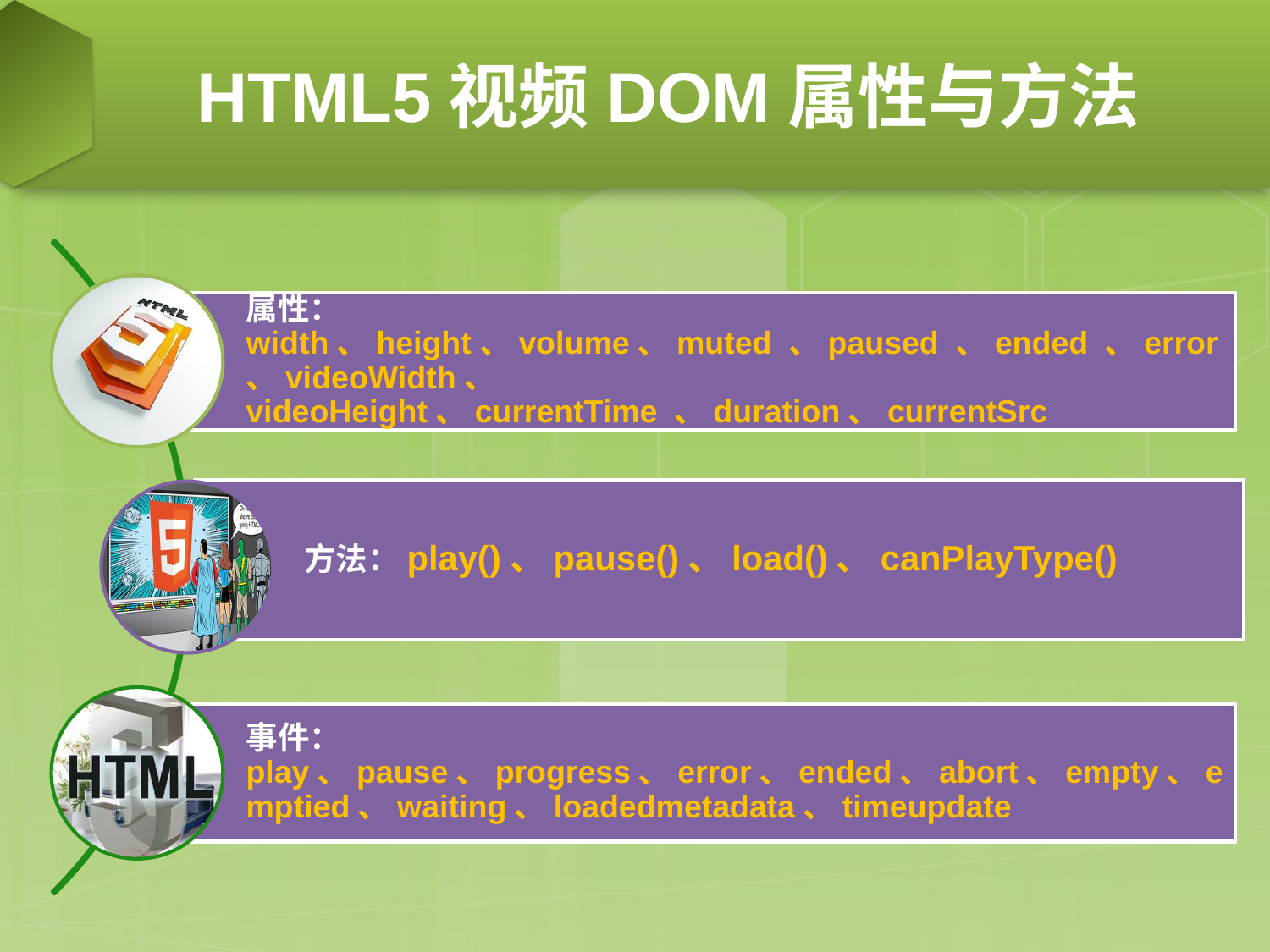

# HTML5视频DOM属性与方法
属性：width、height、volume、muted 、paused 、ended 、error 、videoWidth、 videoHeight、currentTime 、duration、currentSrc
方法：play()、pause()、load()、canPlayType()
事件：play、pause、progress、error、ended、abort、empty、emptied、waiting、loadedmetadata、timeupdate